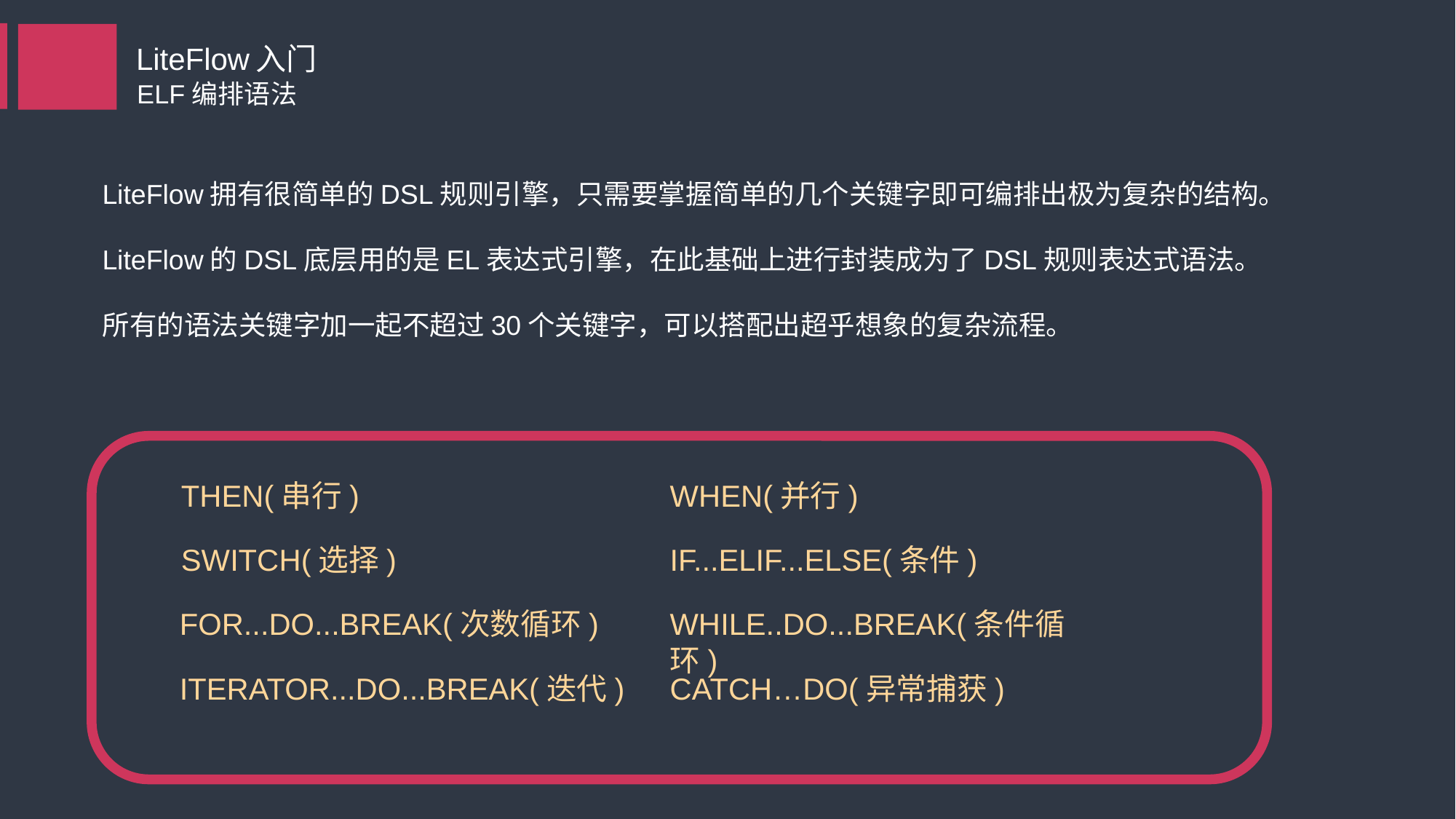

LiteFlow入门
ELF编排语法
LiteFlow拥有很简单的DSL规则引擎，只需要掌握简单的几个关键字即可编排出极为复杂的结构。

LiteFlow的DSL底层用的是EL表达式引擎，在此基础上进行封装成为了DSL规则表达式语法。

所有的语法关键字加一起不超过30个关键字，可以搭配出超乎想象的复杂流程。

THEN(串行)
WHEN(并行)
SWITCH(选择)
IF...ELIF...ELSE(条件)
FOR...DO...BREAK(次数循环)
WHILE..DO...BREAK(条件循环)
ITERATOR...DO...BREAK(迭代)
CATCH…DO(异常捕获)